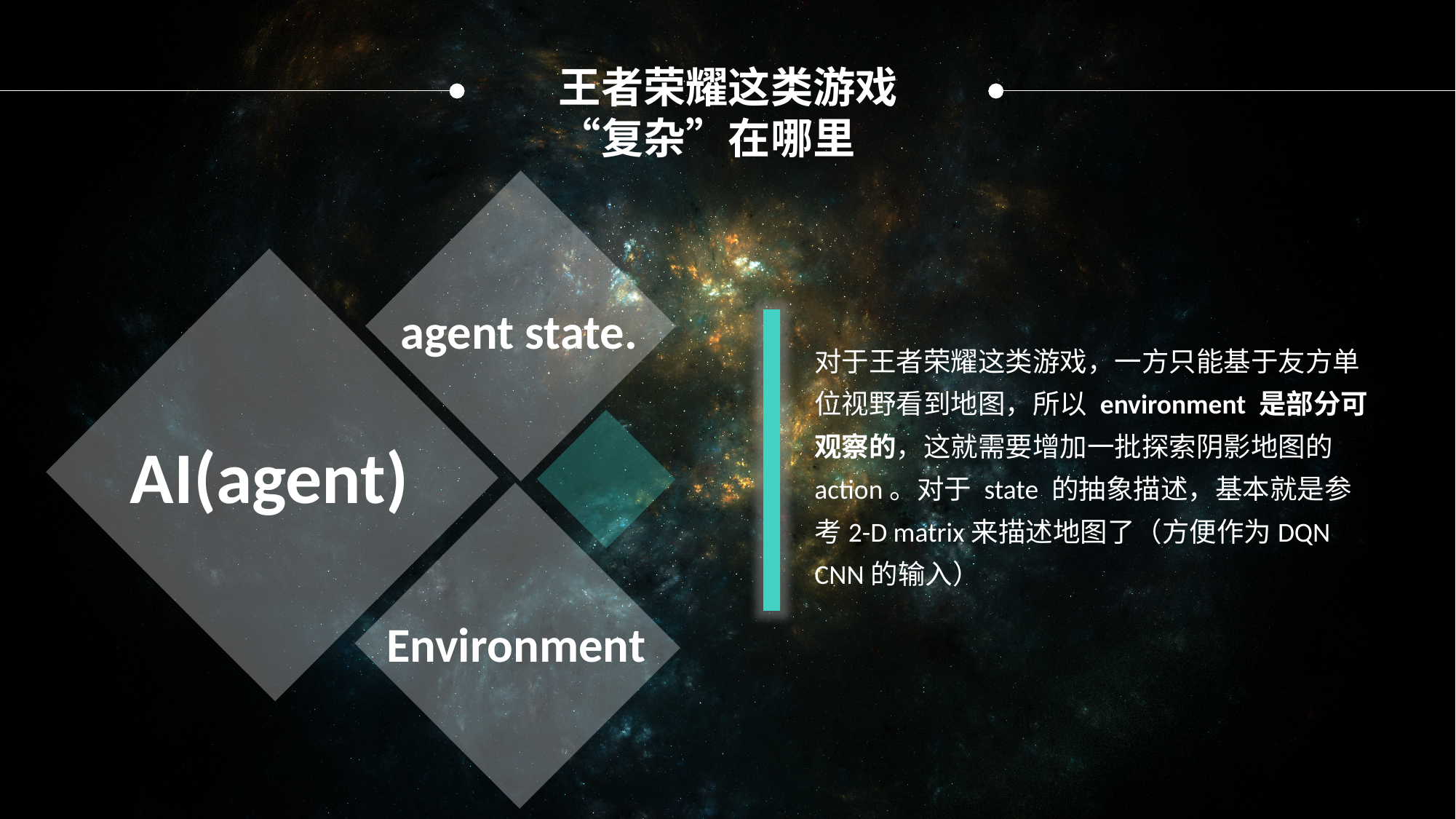

王者荣耀这类游戏“复杂”在哪里

agent state.

对于王者荣耀这类游戏，一方只能基于友方单位视野看到地图，所以 environment 是部分可观察的，这就需要增加一批探索阴影地图的action。对于 state 的抽象描述，基本就是参考2-D matrix来描述地图了（方便作为DQN CNN的输入）
AI(agent)

Environment